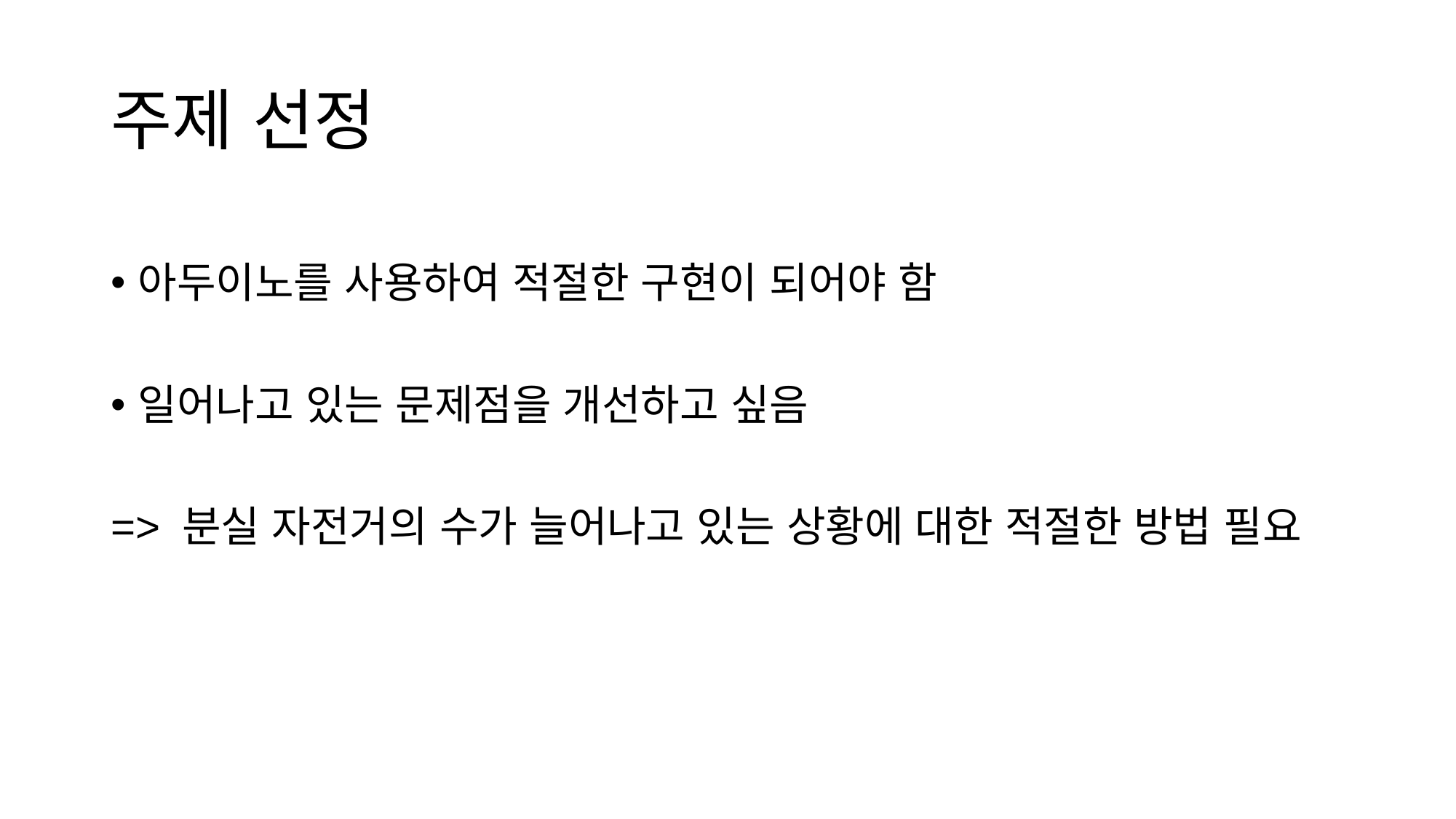

# 주제 선정
아두이노를 사용하여 적절한 구현이 되어야 함

일어나고 있는 문제점을 개선하고 싶음

=> 분실 자전거의 수가 늘어나고 있는 상황에 대한 적절한 방법 필요